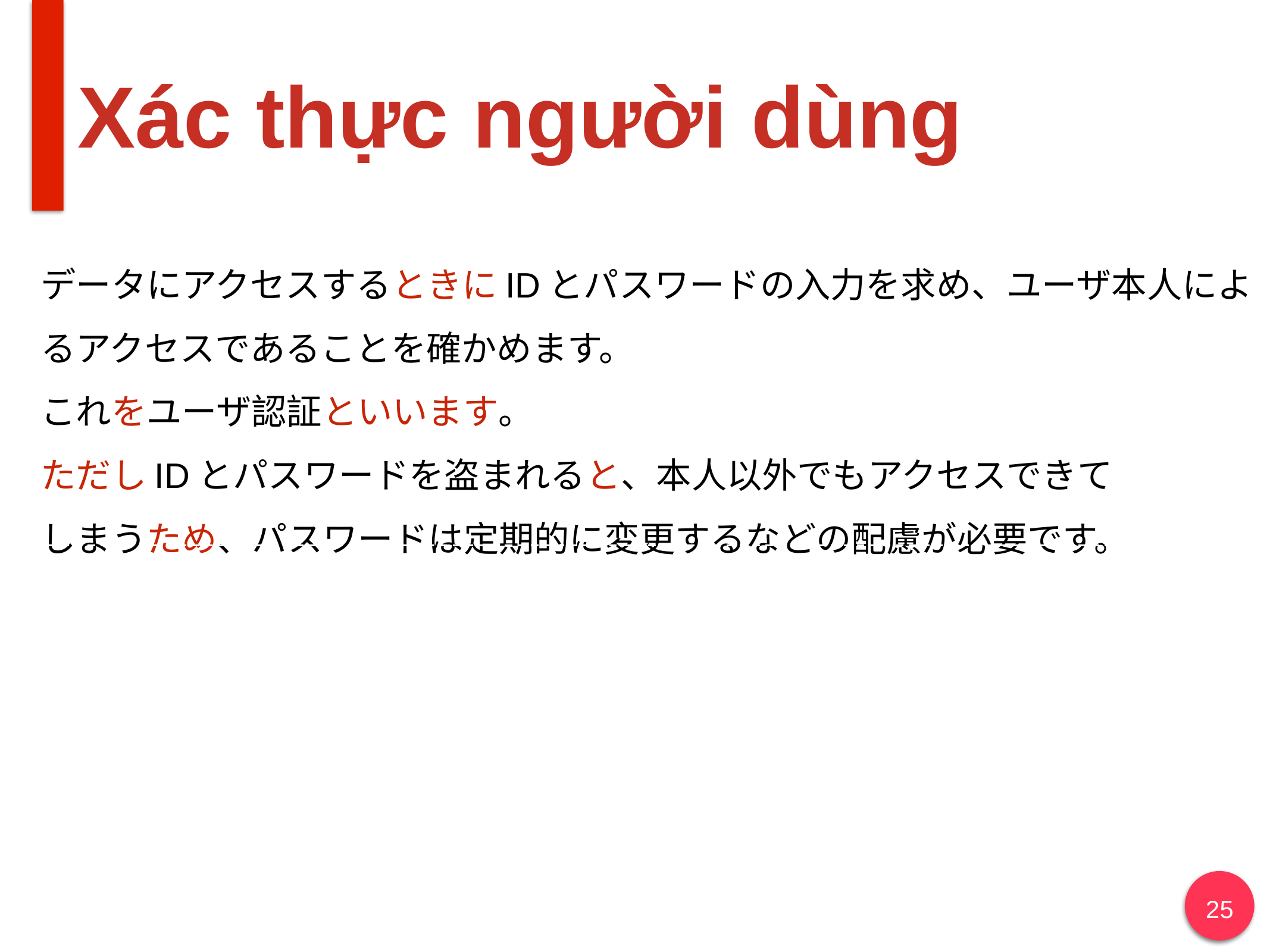

# Xác thực người dùng
データにアクセスするときにIDとパスワードの入力を求め、ユーザ本人によるアクセスであることを確かめます。
これをユーザ認証といいます。
ただしIDとパスワードを盗まれると、本人以外でもアクセスできて
しまうため、パスワードは定期的に変更するなどの配慮が必要です。

25